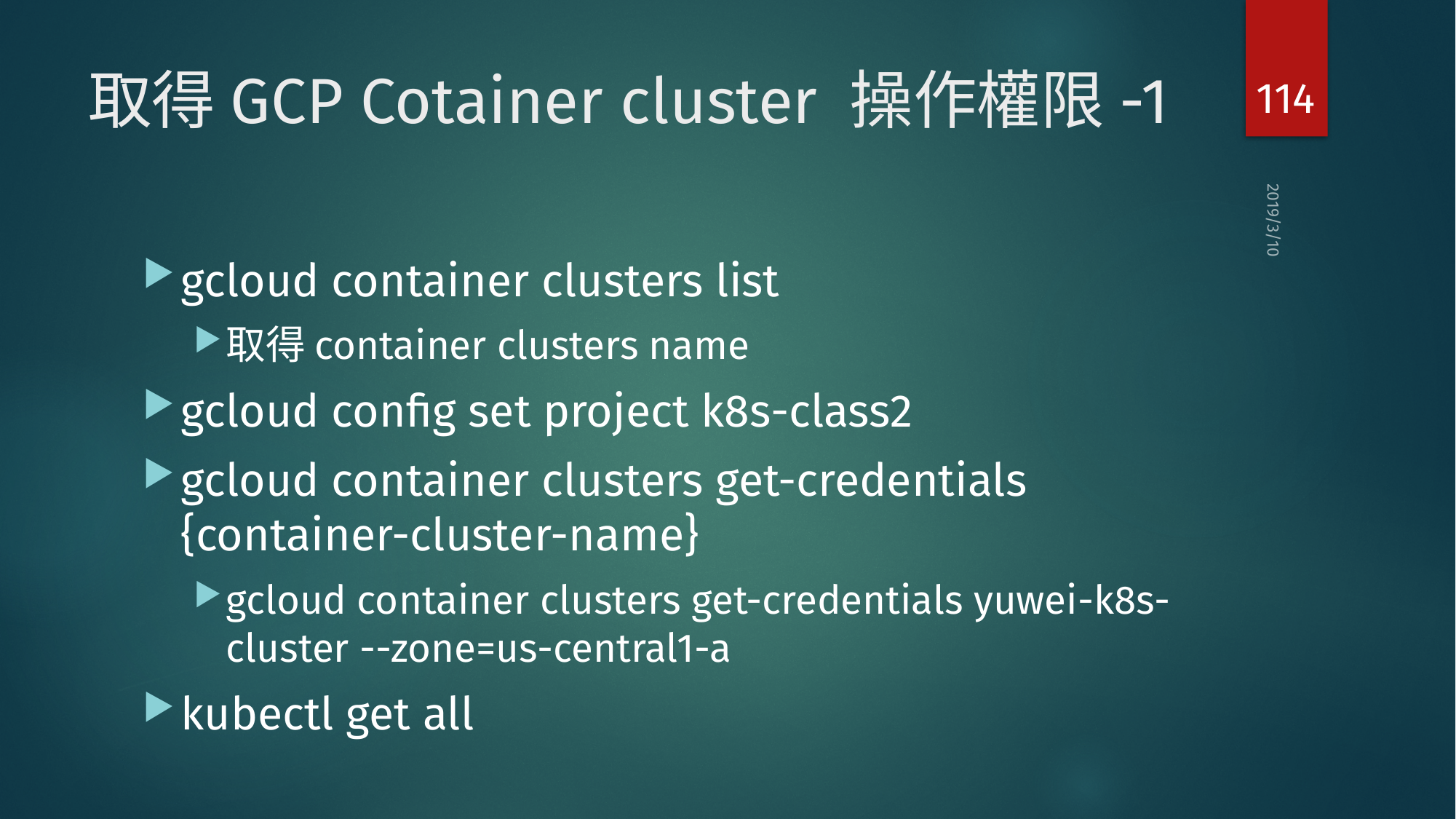

114
# 取得GCP Cotainer cluster 操作權限-1
2019/3/10
gcloud container clusters list
取得container clusters name
gcloud config set project k8s-class2
gcloud container clusters get-credentials {container-cluster-name}
gcloud container clusters get-credentials yuwei-k8s-cluster --zone=us-central1-a
kubectl get all